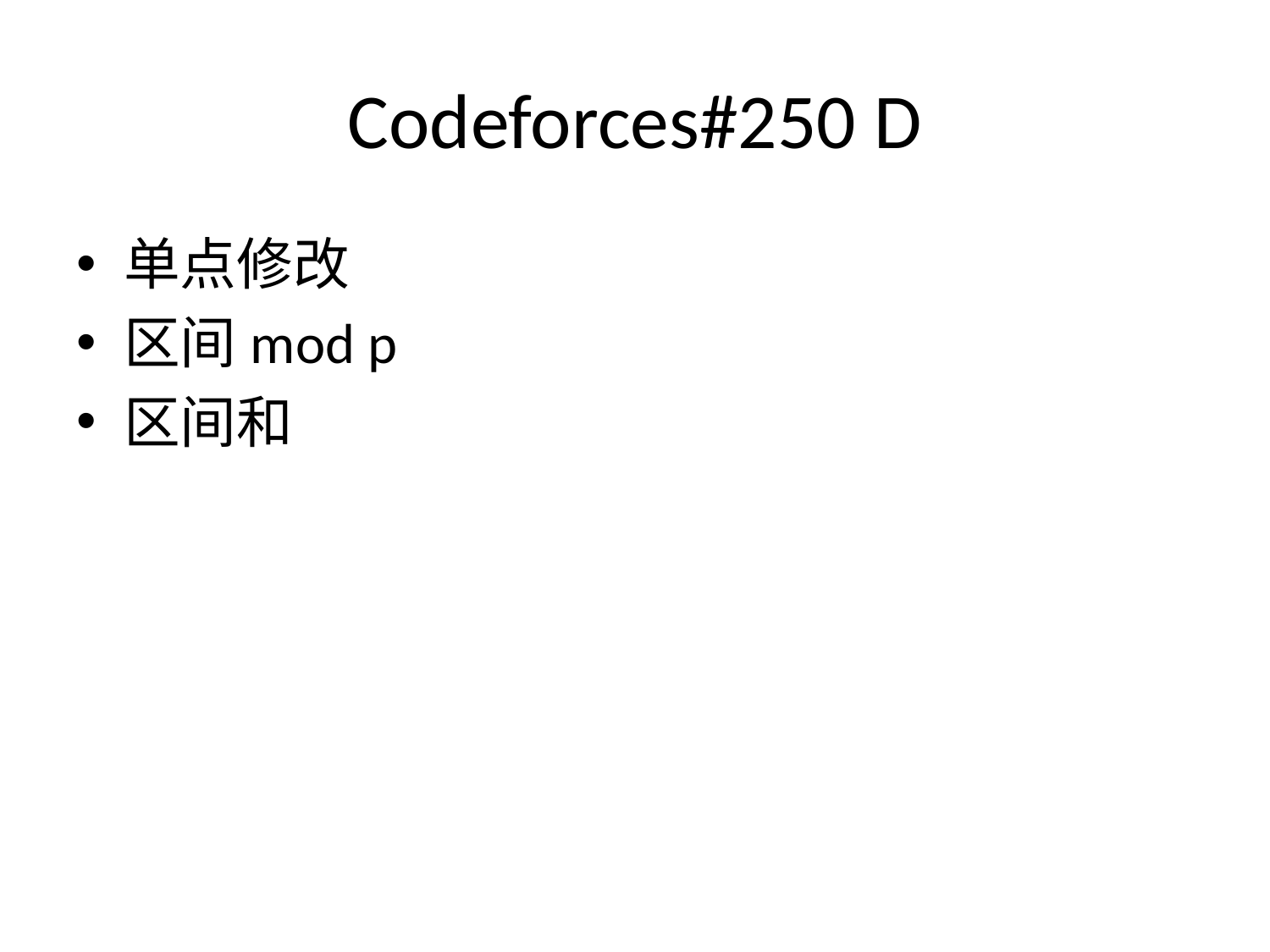

# Codeforces#250 D
单点修改
区间mod p
区间和